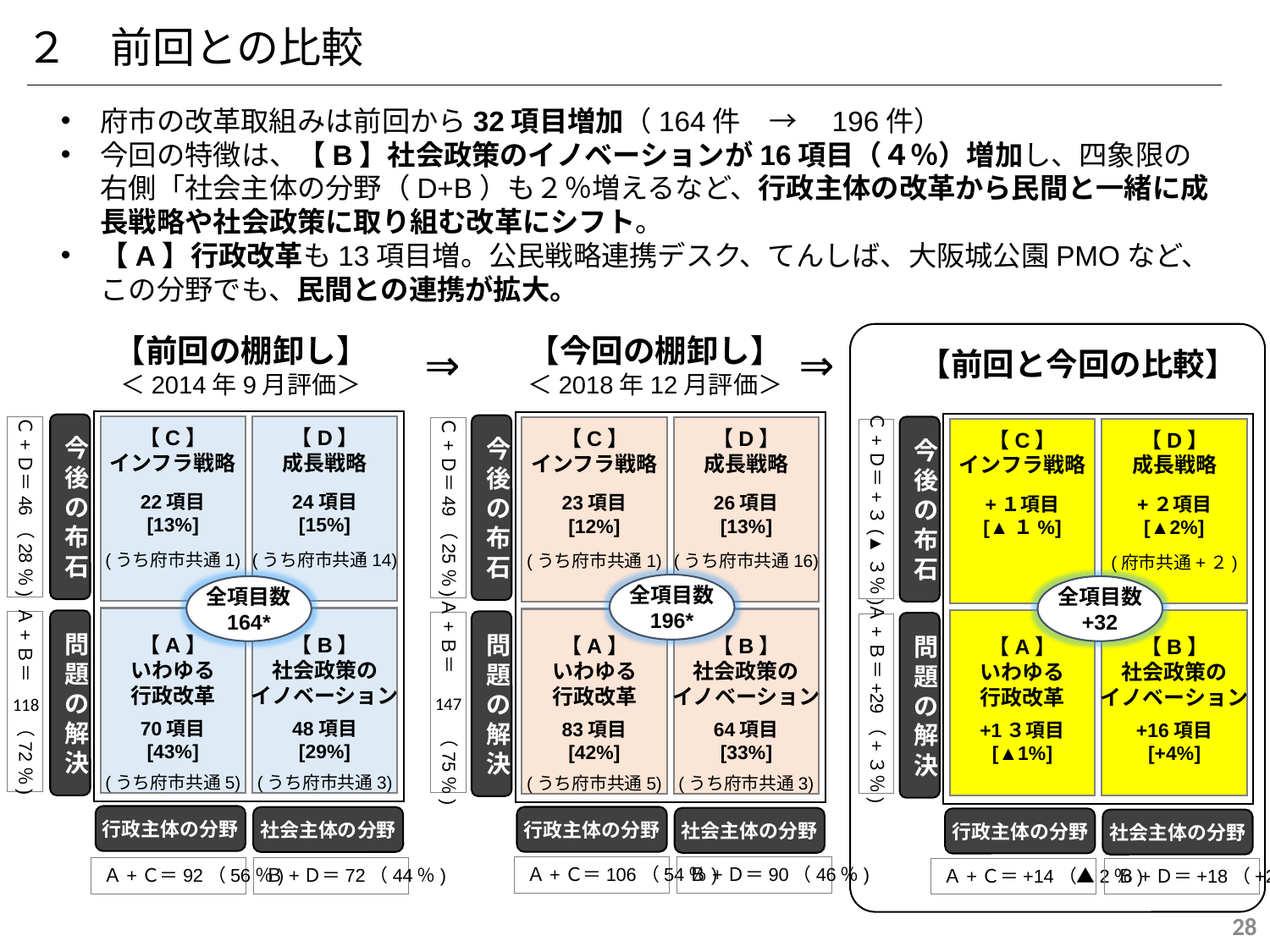

２　前回との比較
府市の改革取組みは前回から32項目増加（164件　→　196件）
今回の特徴は、【B】社会政策のイノベーションが16項目（４％）増加し、四象限の右側「社会主体の分野（D+B）も２％増えるなど、行政主体の改革から民間と一緒に成長戦略や社会政策に取り組む改革にシフト。
【A】行政改革も13項目増。公民戦略連携デスク、てんしば、大阪城公園PMOなど、この分野でも、民間との連携が拡大。

【今回の棚卸し】
＜2018年12月評価＞
【前回の棚卸し】
＜2014年9月評価＞
⇒
⇒
【前回と今回の比較】

今後の布石
今後の布石
【C】
インフラ戦略

22項目
[13%]

(うち府市共通1)

【D】
成長戦略

24項目
[15%]

(うち府市共通14)

今後の布石
Ｃ+Ｄ＝46（28％)
【C】
インフラ戦略

23項目
[12%]

(うち府市共通1)

【D】
成長戦略

26項目
[13%]

(うち府市共通16)

Ｃ+Ｄ＝49（25％)
【C】
インフラ戦略

+１項目
[▲１%]

【D】
成長戦略

+２項目
[▲2%]

(府市共通+２)

Ｃ+Ｄ＝+３(▲３％)
全項目数
196*
全項目数
164*
全項目数
+32

【A】
いわゆる
行政改革

70項目
[43%]

(うち府市共通5)

【B】
社会政策の
イノベーション

48項目
[29%]

(うち府市共通3)

【A】
いわゆる
行政改革

83項目
[42%]

(うち府市共通5)

【B】
社会政策の
イノベーション

64項目
[33%]

(うち府市共通3)
問題の解決

【A】
いわゆる
行政改革

+1３項目
[▲1%]

【B】
社会政策の
イノベーション

+16項目
[+4%]

問題の解決
Ａ+Ｂ＝　　（72％)
Ａ+Ｂ＝　　　（75％)
問題の解決
Ａ+Ｂ＝+29（+３％)
147
118
行政主体の分野
行政主体の分野
社会主体の分野
社会主体の分野
行政主体の分野
社会主体の分野
Ａ+Ｃ＝106（54％)
Ｂ+Ｄ＝90（46％)
Ａ+Ｃ＝92（56％)
Ｂ+Ｄ＝72（44％)
Ａ+Ｃ＝+14（▲2％)
Ｂ+Ｄ＝+18（+2％)
28